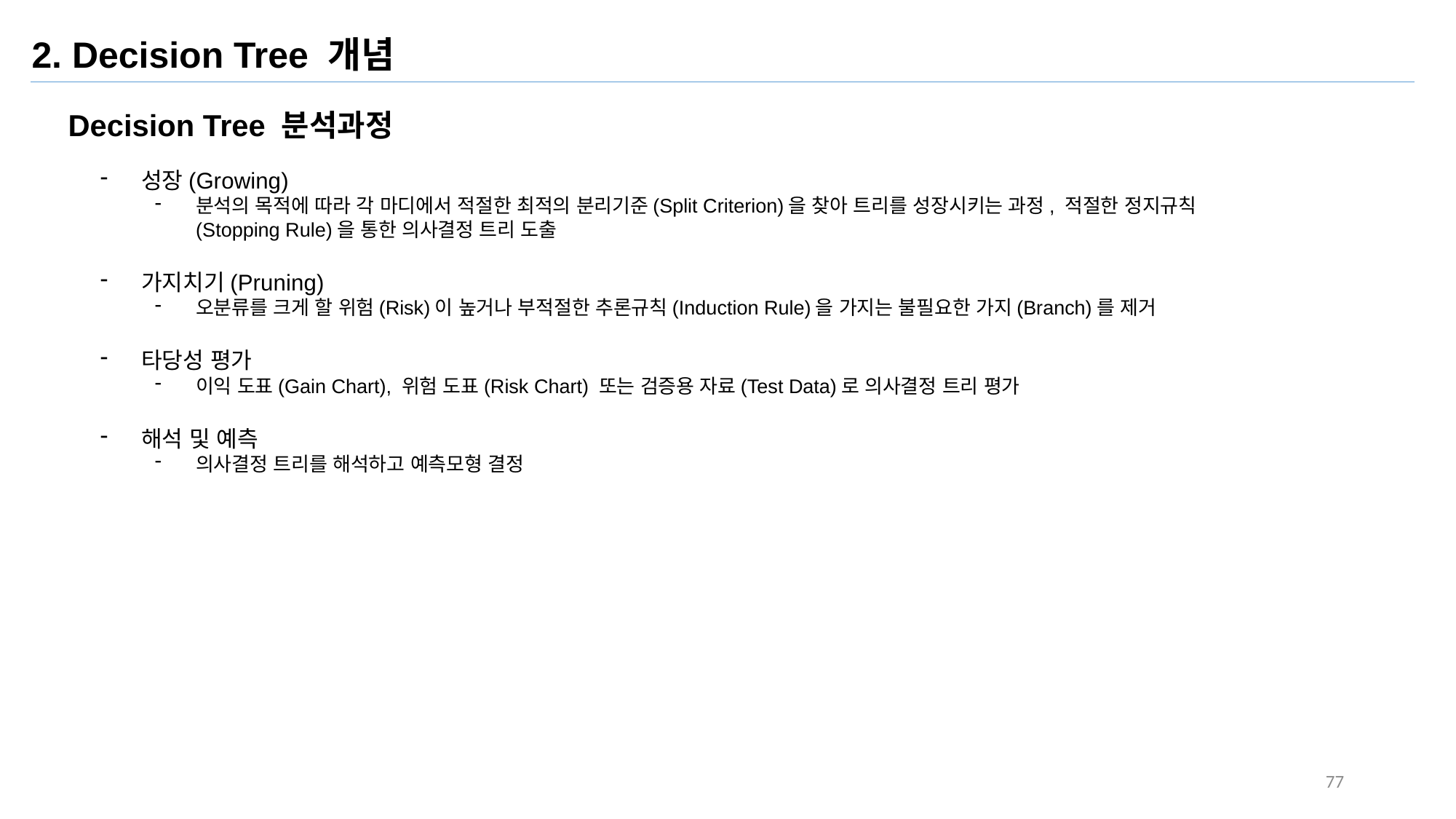

2. Decision Tree 개념
Decision Tree 분석과정
성장(Growing)
분석의 목적에 따라 각 마디에서 적절한 최적의 분리기준(Split Criterion)을 찾아 트리를 성장시키는 과정, 적절한 정지규칙(Stopping Rule)을 통한 의사결정 트리 도출

가지치기(Pruning)
오분류를 크게 할 위험(Risk)이 높거나 부적절한 추론규칙(Induction Rule)을 가지는 불필요한 가지(Branch)를 제거

타당성 평가
이익 도표(Gain Chart), 위험 도표(Risk Chart) 또는 검증용 자료(Test Data)로 의사결정 트리 평가

해석 및 예측
의사결정 트리를 해석하고 예측모형 결정
77